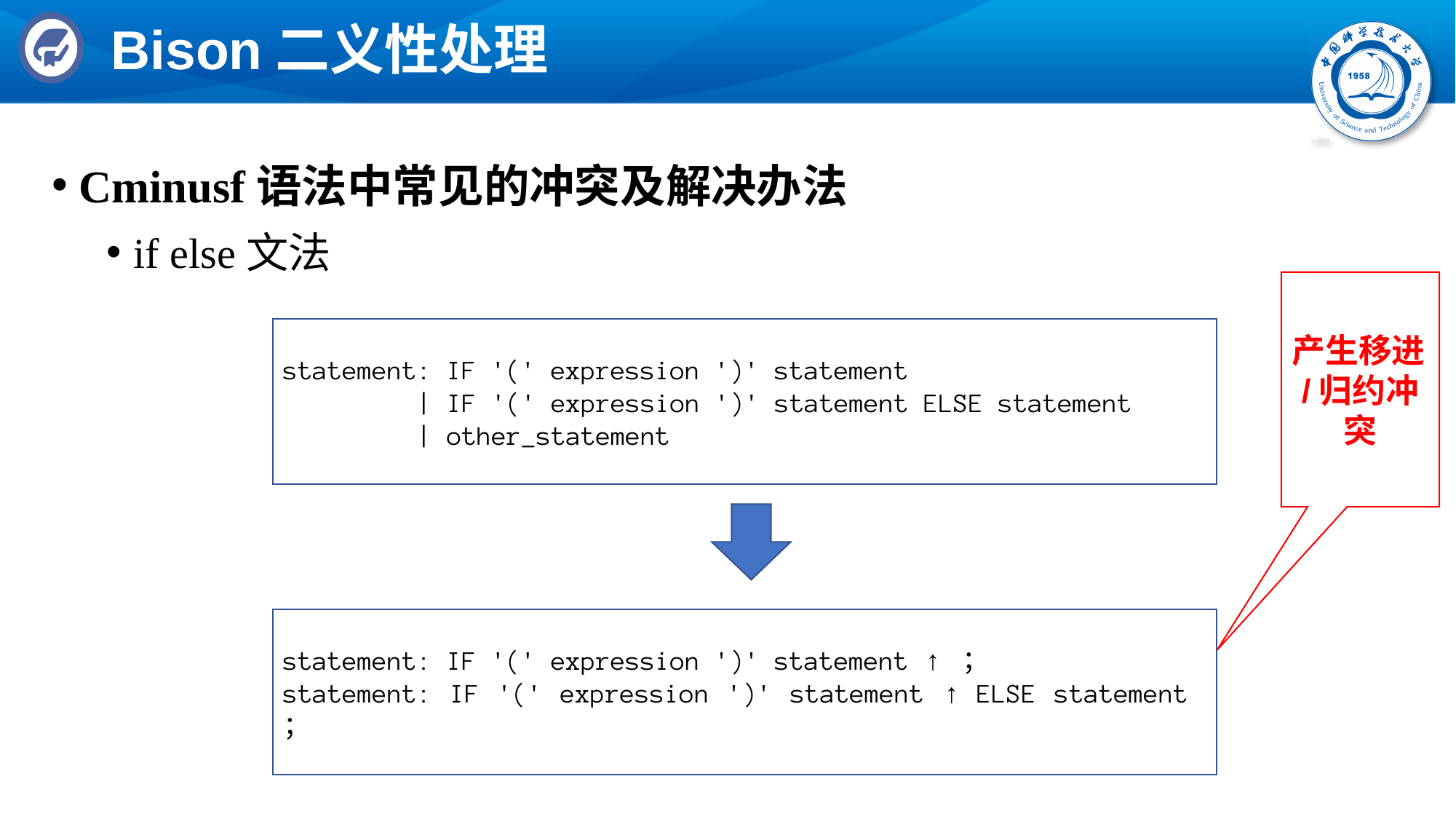

# Bison二义性处理

Cminusf语法中常见的冲突及解决办法
if else文法
产生移进/归约冲突
statement: IF '(' expression ')' statement
         | IF '(' expression ')' statement ELSE statement
         | other_statement

statement: IF '(' expression ')' statement ↑ ；
statement: IF '(' expression ')' statement ↑ ELSE statement ；